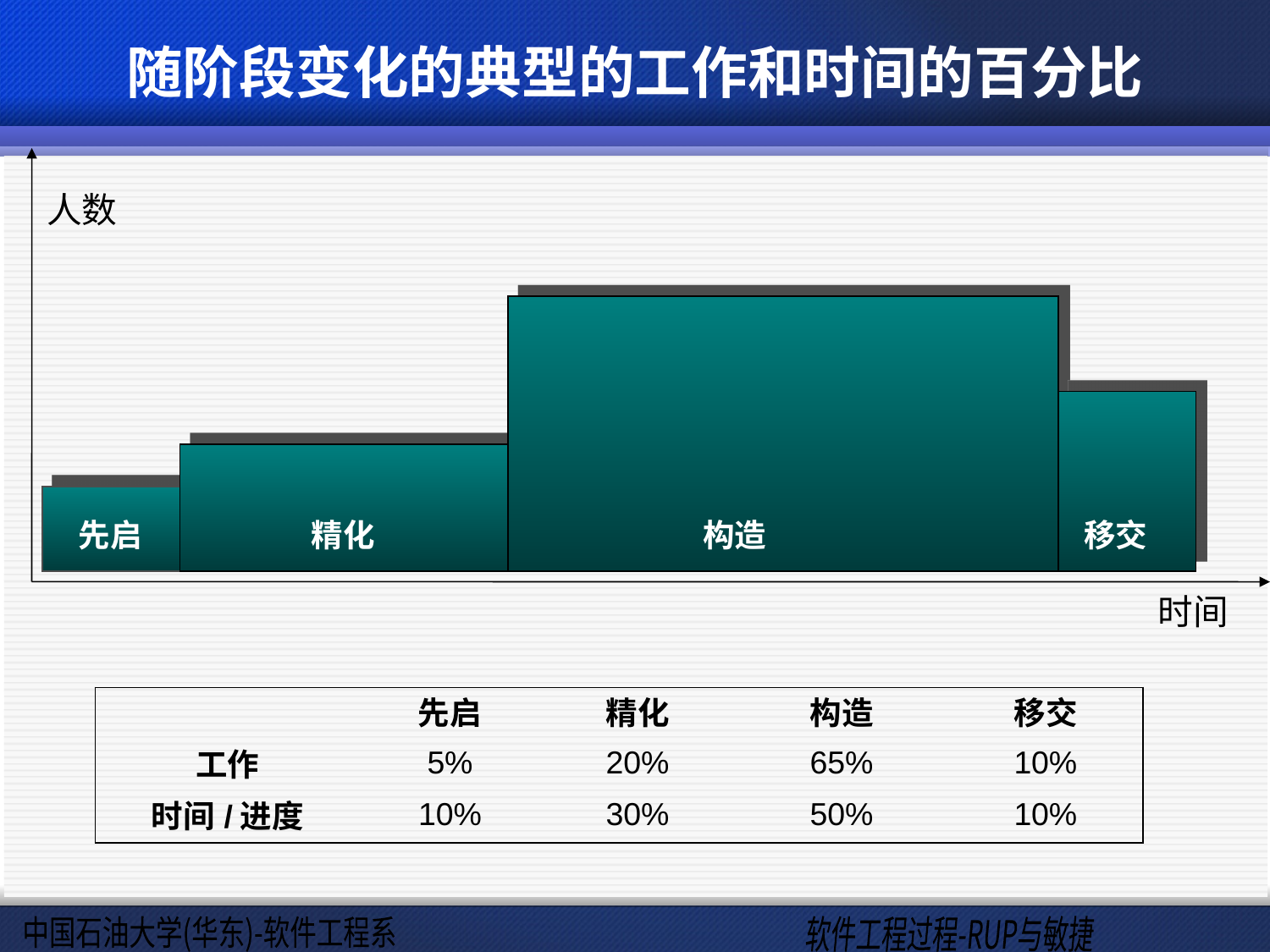

# 随阶段变化的典型的工作和时间的百分比

人数

先启
精化
构造
移交

时间

|  | 先启 | 精化 | 构造 | 移交 |
| --- | --- | --- | --- | --- |
| 工作 | 5% | 20% | 65% | 10% |
| 时间/进度 | 10% | 30% | 50% | 10% |